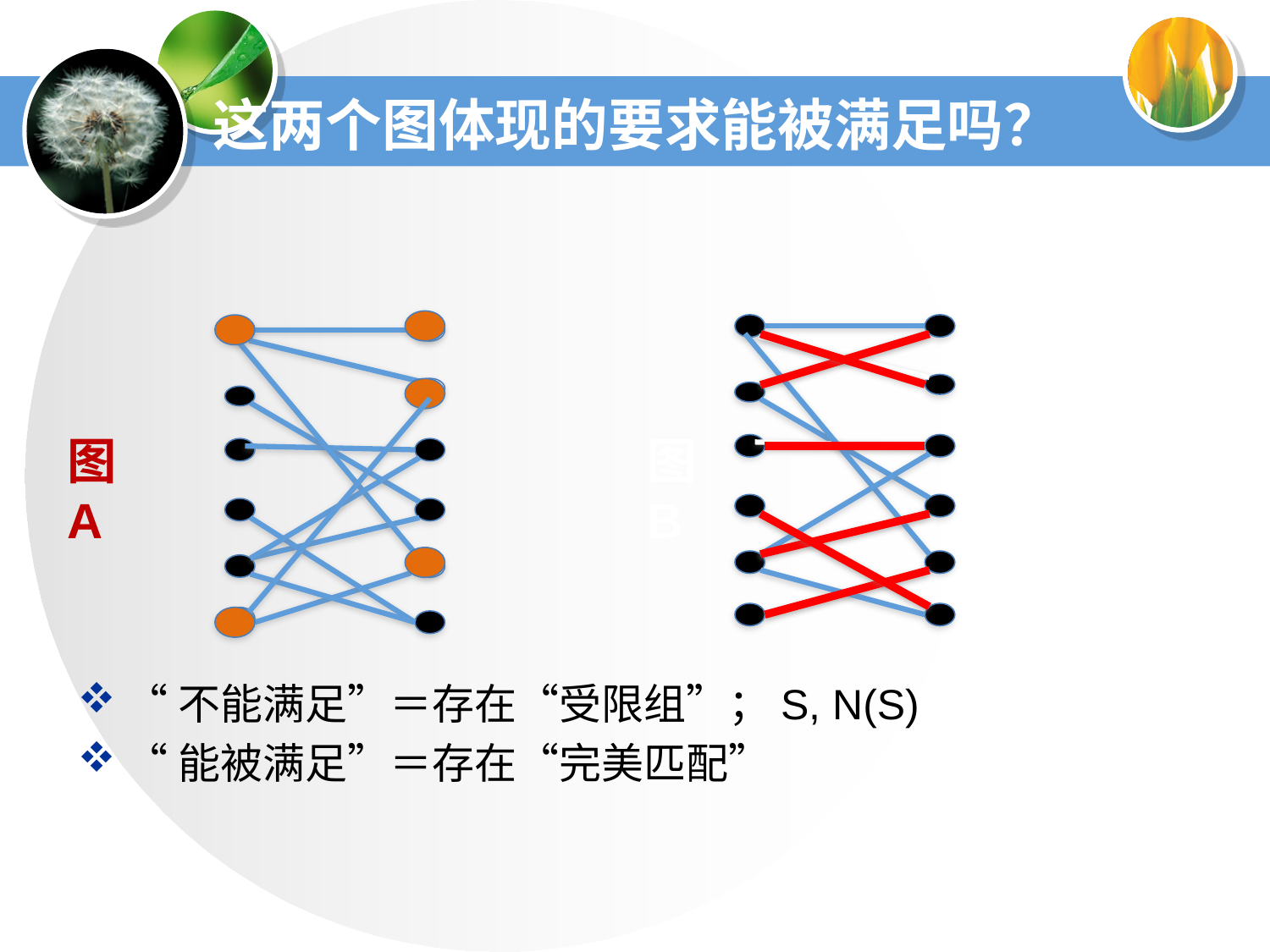

# 这两个图体现的要求能被满足吗？

图A
图B

“不能满足”＝存在“受限组”；S, N(S)
“能被满足”＝存在“完美匹配”